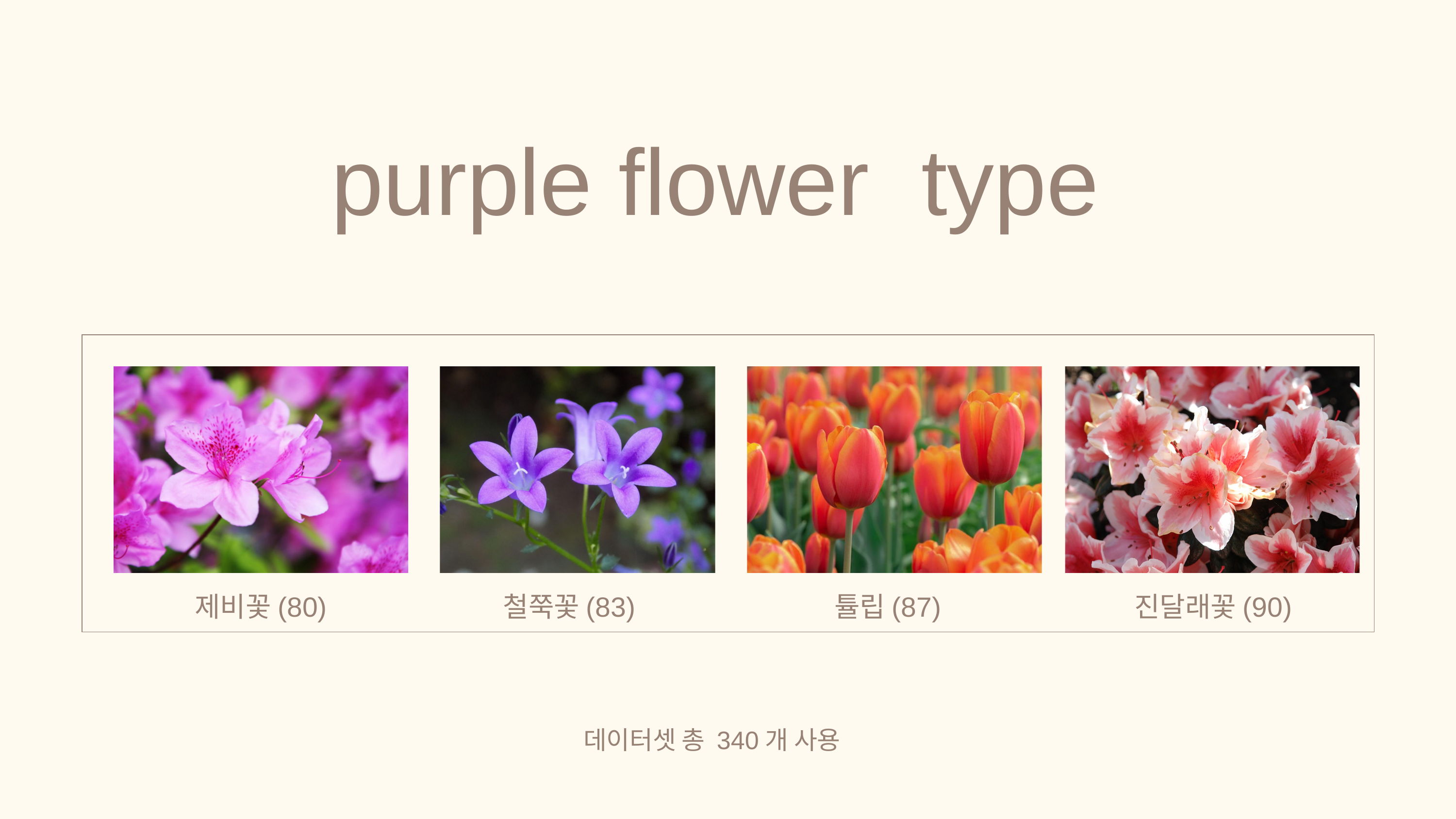

purple flower  type

제비꽃(80)
철쭉꽃(83)
튤립(87)
진달래꽃(90)
데이터셋 총 340개 사용